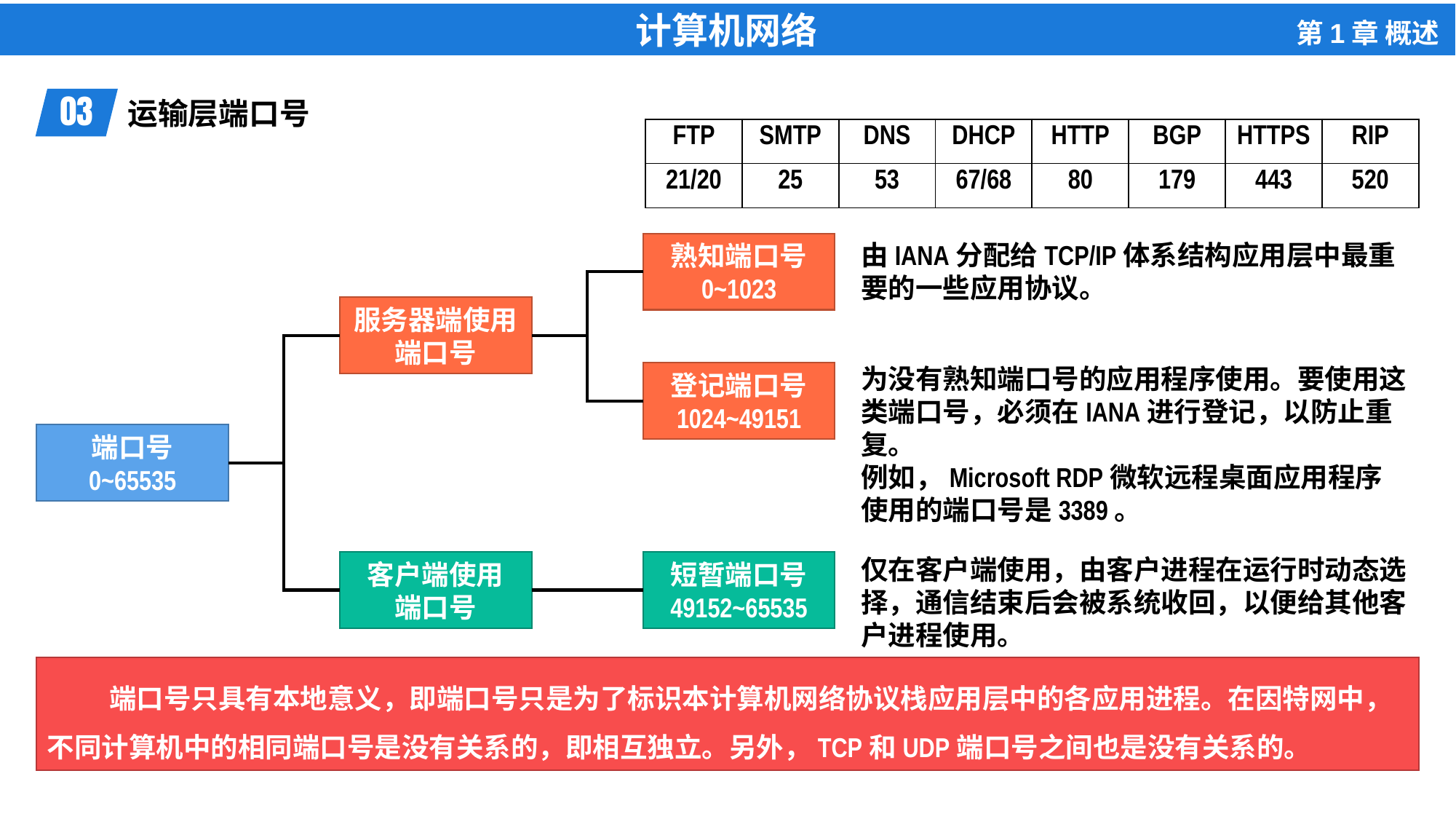

03
运输层端口号
| FTP | SMTP | DNS | DHCP | HTTP | BGP | HTTPS | RIP |
| --- | --- | --- | --- | --- | --- | --- | --- |
| 21/20 | 25 | 53 | 67/68 | 80 | 179 | 443 | 520 |
由IANA分配给TCP/IP体系结构应用层中最重要的一些应用协议。
熟知端口号
0~1023
登记端口号
1024~49151
服务器端使用端口号
客户端使用
端口号
为没有熟知端口号的应用程序使用。要使用这类端口号，必须在IANA进行登记，以防止重复。
例如，Microsoft RDP微软远程桌面应用程序使用的端口号是3389。
端口号
0~65535
仅在客户端使用，由客户进程在运行时动态选择，通信结束后会被系统收回，以便给其他客户进程使用。
短暂端口号
49152~65535
         端口号只具有本地意义，即端口号只是为了标识本计算机网络协议栈应用层中的各应用进程。在因特网中，不同计算机中的相同端口号是没有关系的，即相互独立。另外，TCP和UDP端口号之间也是没有关系的。